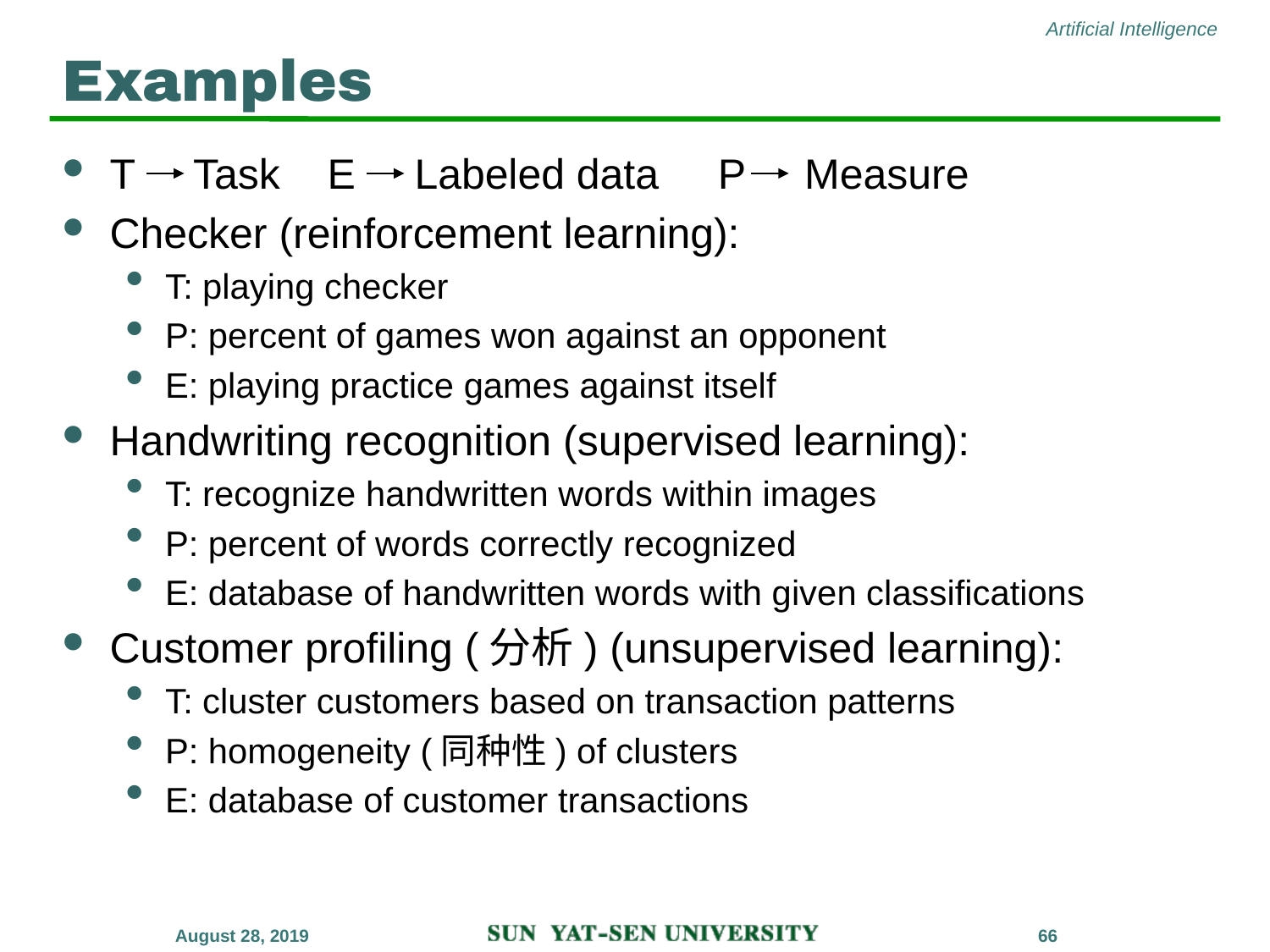

# Examples
T     Task    E     Labeled data     P     Measure
Checker (reinforcement learning):
T: playing checker
P: percent of games won against an opponent
E: playing practice games against itself
Handwriting recognition (supervised learning):
T: recognize handwritten words within images
P: percent of words correctly recognized
E: database of handwritten words with given classifications
Customer profiling (分析) (unsupervised learning):
T: cluster customers based on transaction patterns
P: homogeneity (同种性) of clusters
E: database of customer transactions